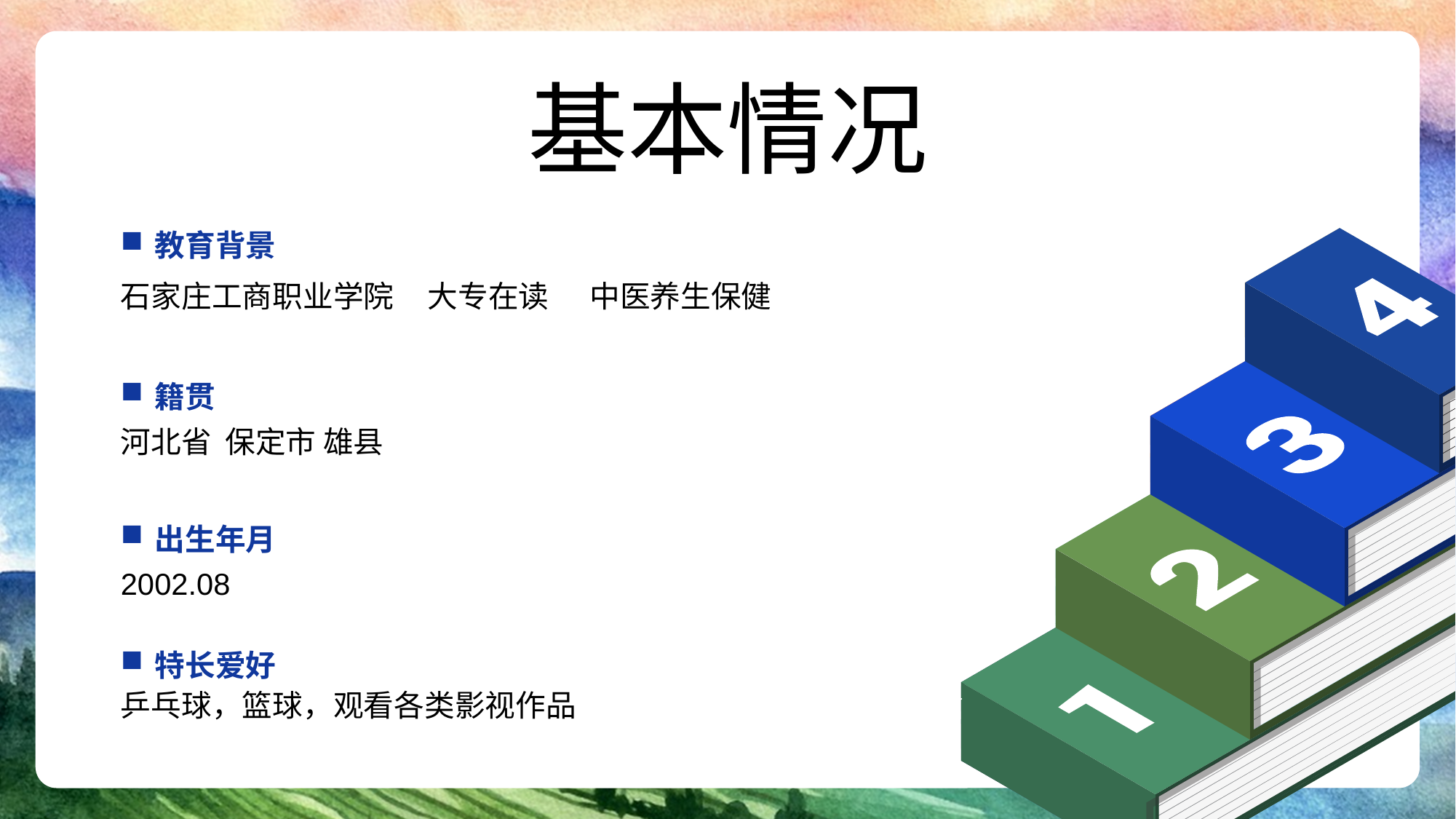

基本情况
教育背景

Your Title Text Here

石家庄工商职业学院     大专在读      中医养生保健

籍贯

Your Title Text Here

Lorem ipsum dolor sit amet a lazy dog. Lorem ipsum
河北省  保定市 雄县

出生年月

Your Title Text Here

2002.08

特长爱好

Your Title

Lorem ipsum dolor sit amet a lazy.
乒乓球，篮球，观看各类影视作品